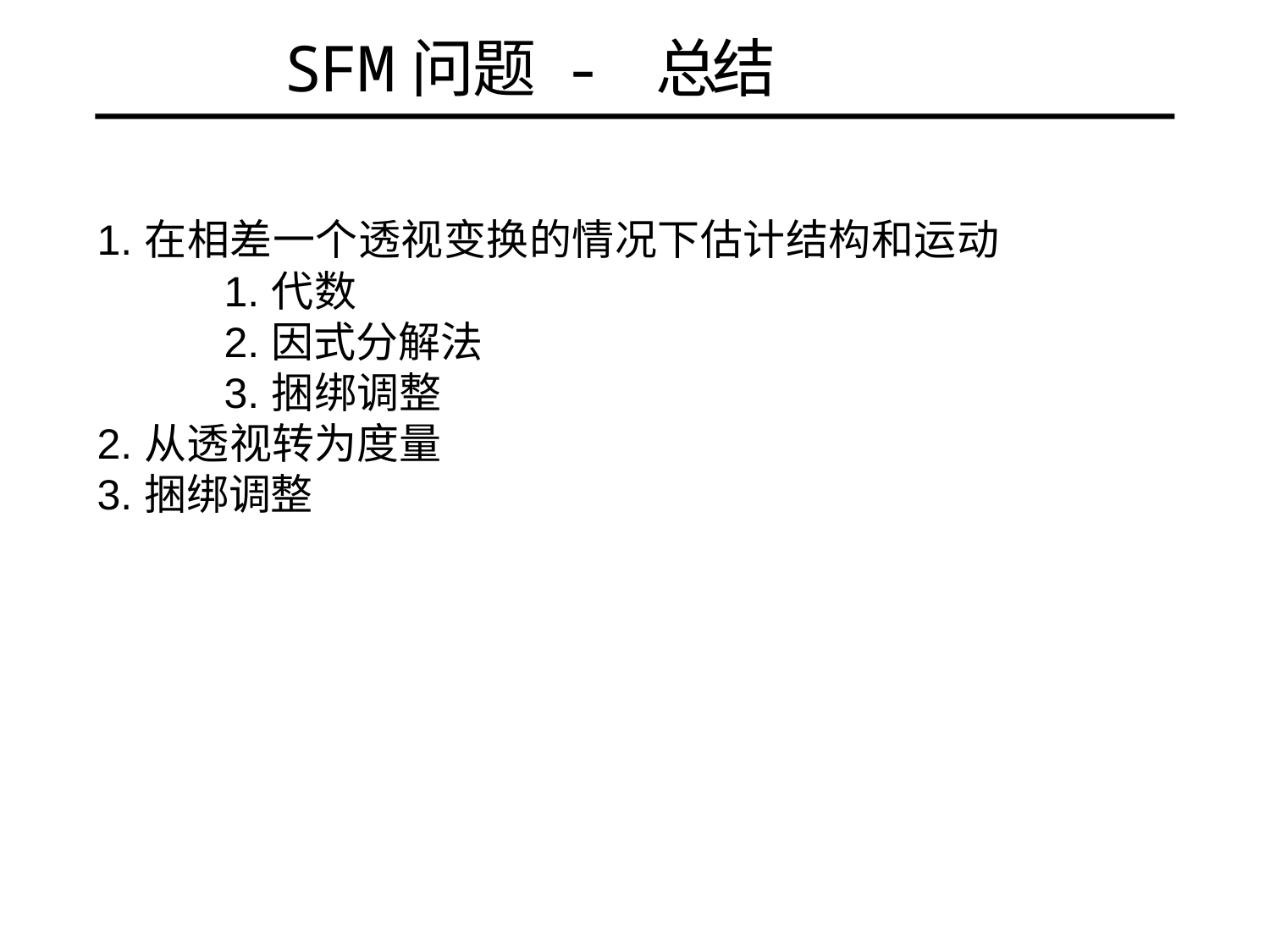

# SFM问题 - 总结

在相差一个透视变换的情况下估计结构和运动
代数
因式分解法
捆绑调整
从透视转为度量
捆绑调整